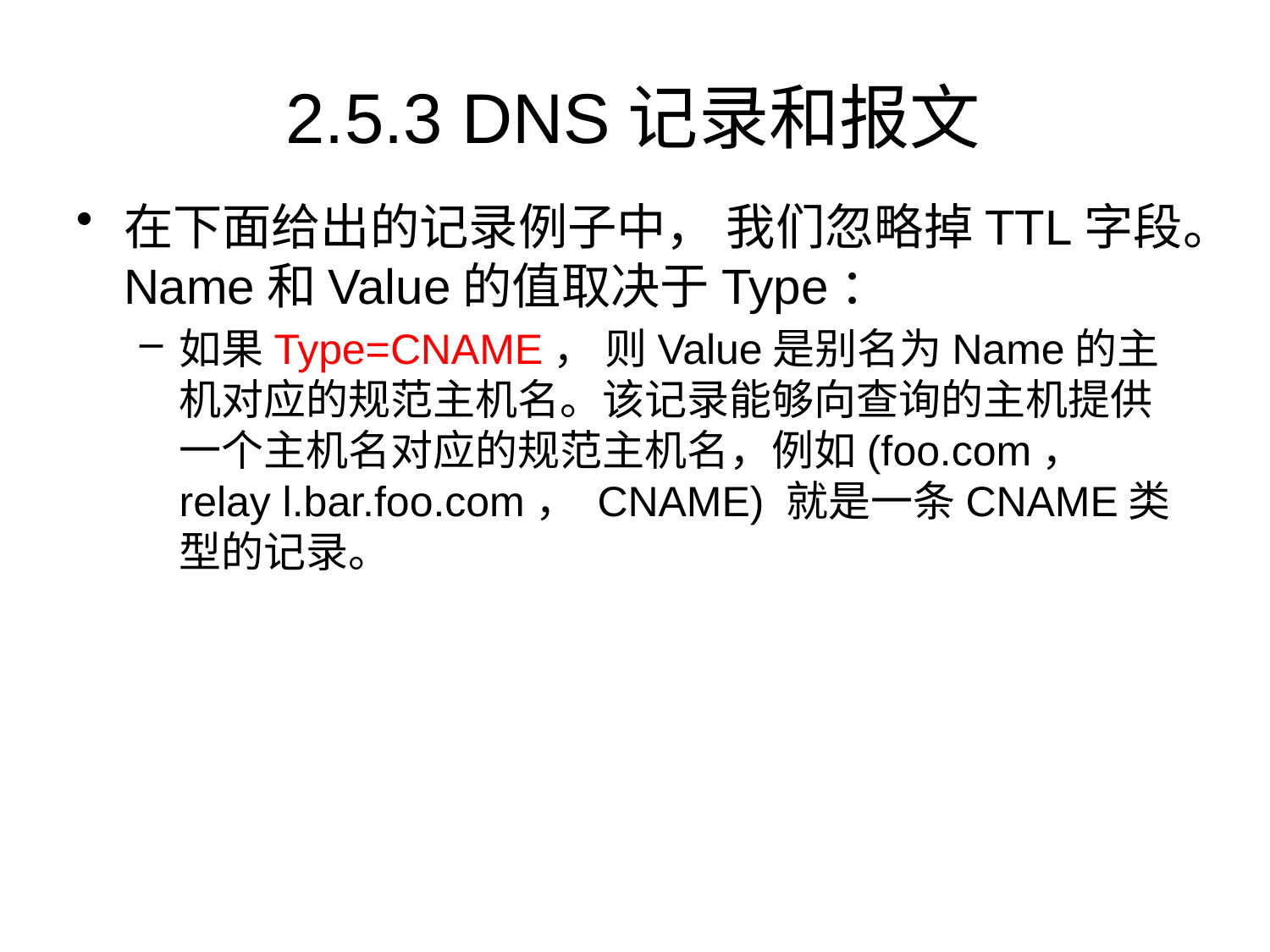

# 2.5.3 DNS记录和报文
在下面给出的记录例子中， 我们忽略掉TTL字段。Name和Value的值取决于Type：
如果Type=CNAME， 则Value是别名为Name的主机对应的规范主机名。该记录能够向查询的主机提供一个主机名对应的规范主机名，例如(foo.com， relay l.bar.foo.com， CNAME) 就是一条CNAME类型的记录。